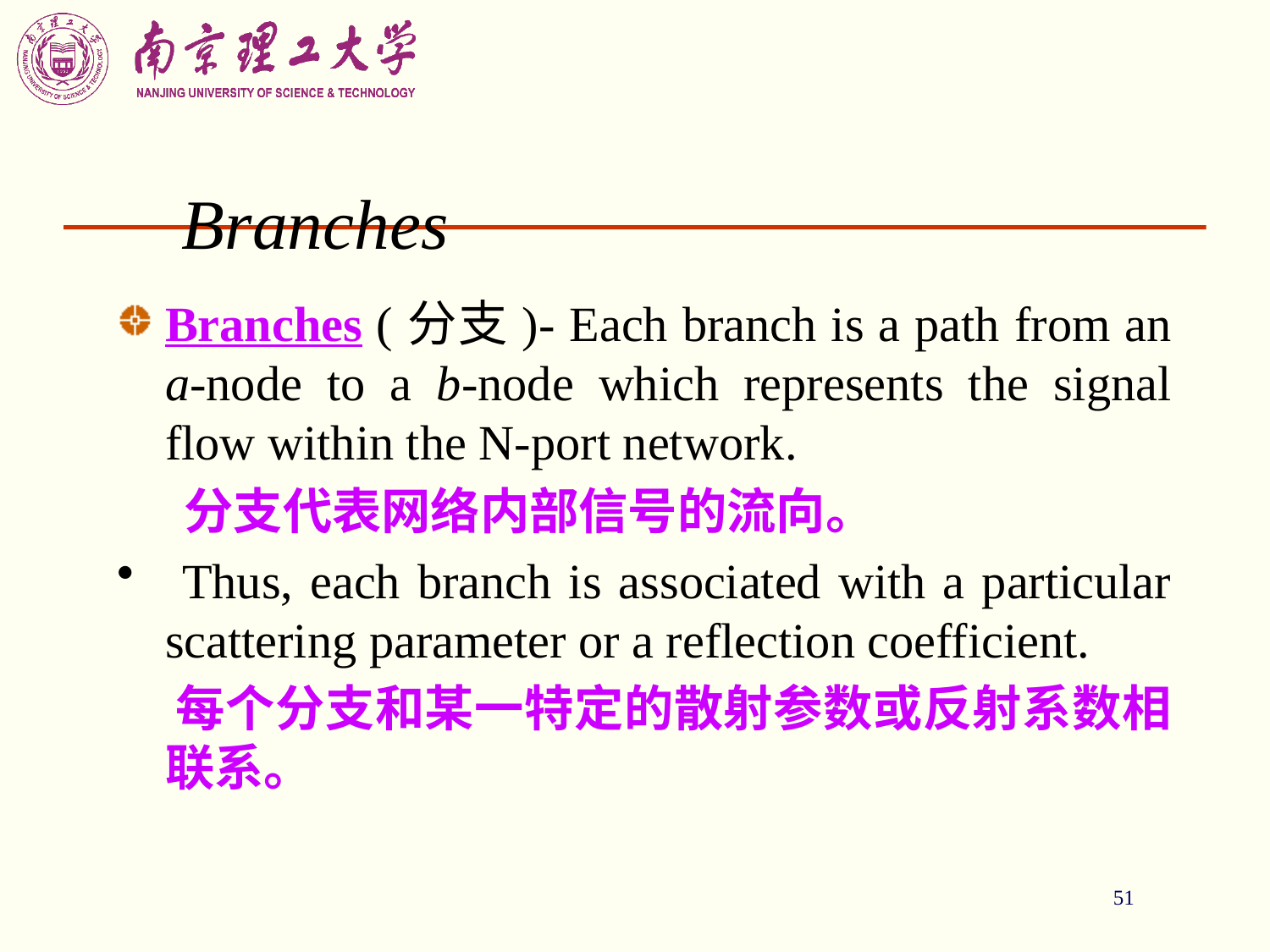

51
Branches
Branches (分支)- Each branch is a path from an a-node to a b-node which represents the signal flow within the N-port network.
     分支代表网络内部信号的流向。
 Thus, each branch is associated with a particular scattering parameter or a reflection coefficient.
    每个分支和某一特定的散射参数或反射系数相联系。